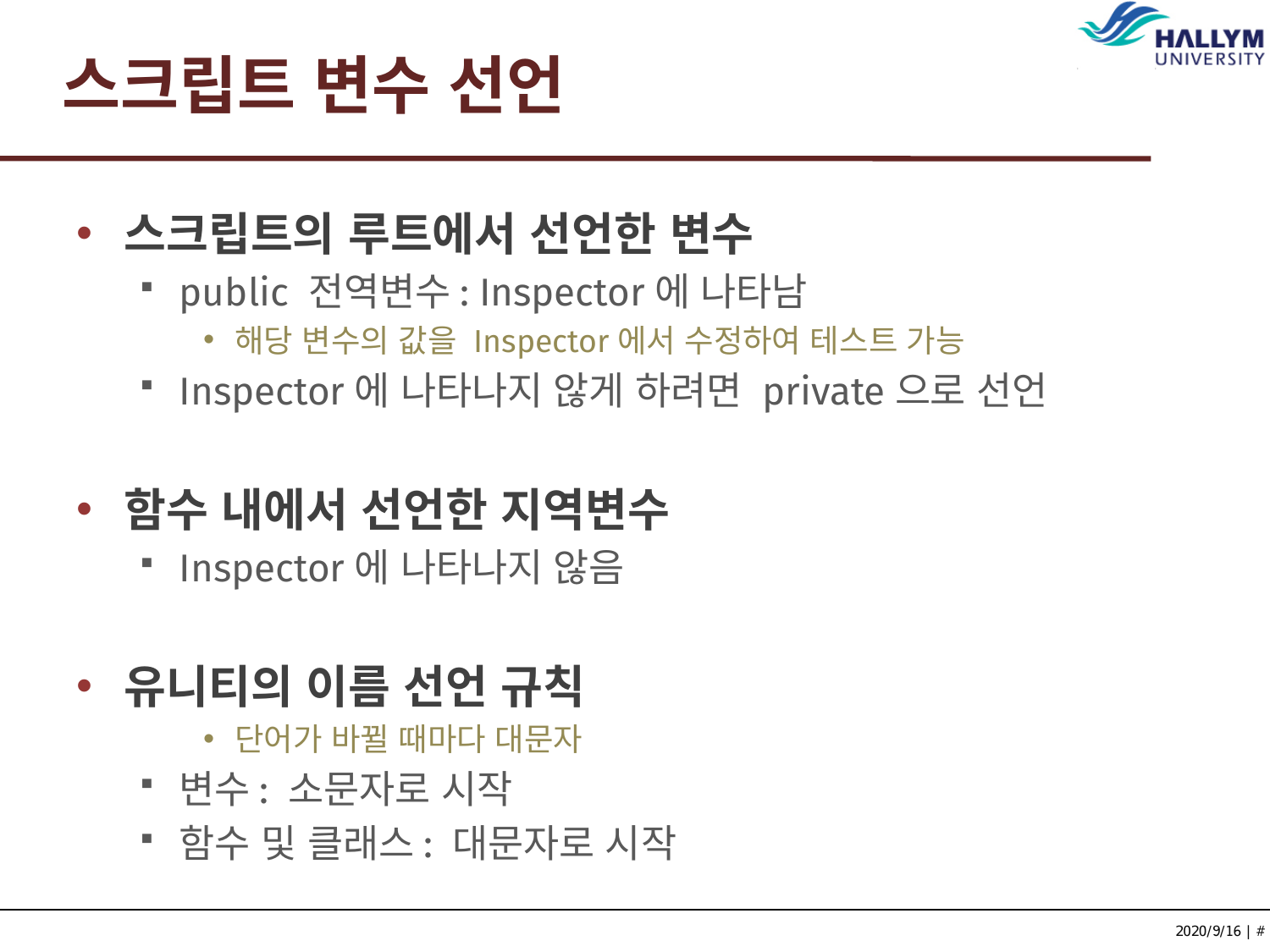

# 스크립트 변수 선언
스크립트의 루트에서 선언한 변수
public 전역변수: Inspector에 나타남
해당 변수의 값을 Inspector에서 수정하여 테스트 가능
Inspector에 나타나지 않게 하려면 private으로 선언

함수 내에서 선언한 지역변수
Inspector에 나타나지 않음

유니티의 이름 선언 규칙
단어가 바뀔 때마다 대문자
변수: 소문자로 시작
함수 및 클래스: 대문자로 시작